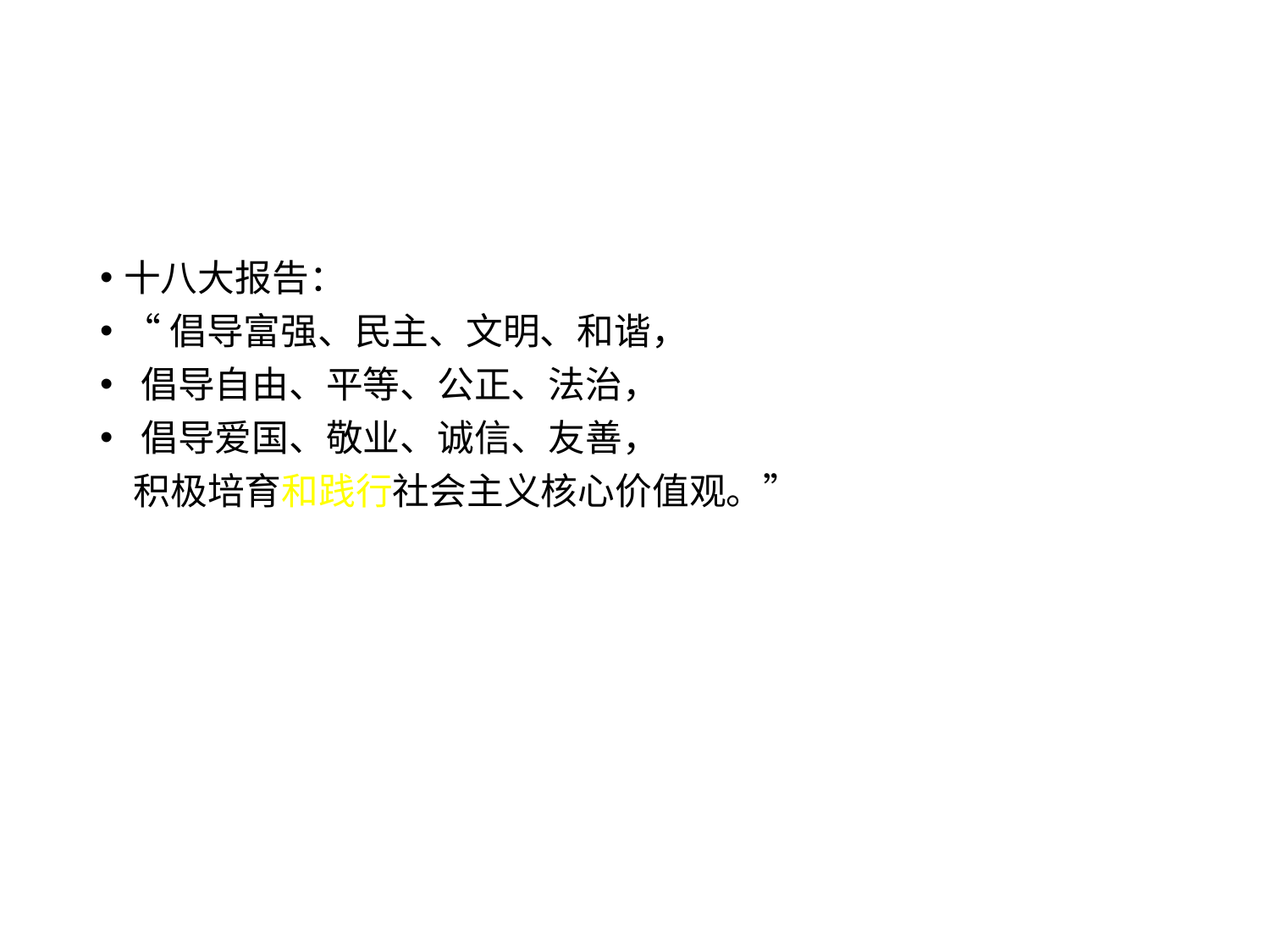

#
十八大报告：
“倡导富强、民主、文明、和谐，
 倡导自由、平等、公正、法治，
 倡导爱国、敬业、诚信、友善，
   积极培育和践行社会主义核心价值观。”